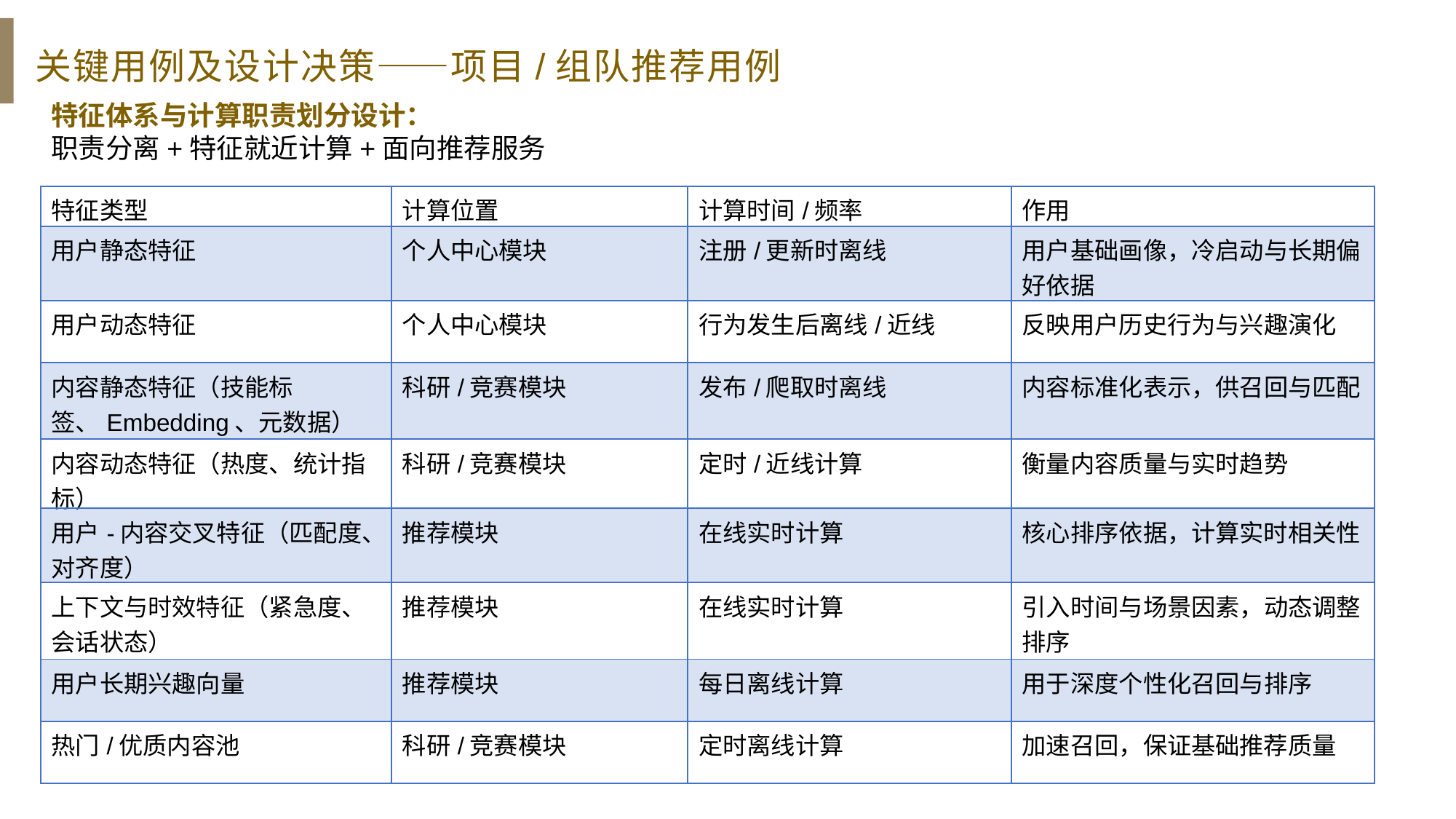

关键用例及设计决策——项目/组队推荐用例
特征体系与计算职责划分设计：
职责分离+特征就近计算+面向推荐服务

| 特征类型 | 计算位置 | 计算时间/频率 | 作用 |
| --- | --- | --- | --- |
| 用户静态特征 | 个人中心模块 | 注册/更新时离线 | 用户基础画像，冷启动与长期偏好依据 |
| 用户动态特征 | 个人中心模块 | 行为发生后离线/近线 | 反映用户历史行为与兴趣演化 |
| 内容静态特征（技能标签、Embedding、元数据） | 科研/竞赛模块 | 发布/爬取时离线 | 内容标准化表示，供召回与匹配 |
| 内容动态特征（热度、统计指标） | 科研/竞赛模块 | 定时/近线计算 | 衡量内容质量与实时趋势 |
| 用户-内容交叉特征（匹配度、对齐度） | 推荐模块 | 在线实时计算 | 核心排序依据，计算实时相关性 |
| 上下文与时效特征（紧急度、会话状态） | 推荐模块 | 在线实时计算 | 引入时间与场景因素，动态调整排序 |
| 用户长期兴趣向量 | 推荐模块 | 每日离线计算 | 用于深度个性化召回与排序 |
| 热门/优质内容池 | 科研/竞赛模块 | 定时离线计算 | 加速召回，保证基础推荐质量 |